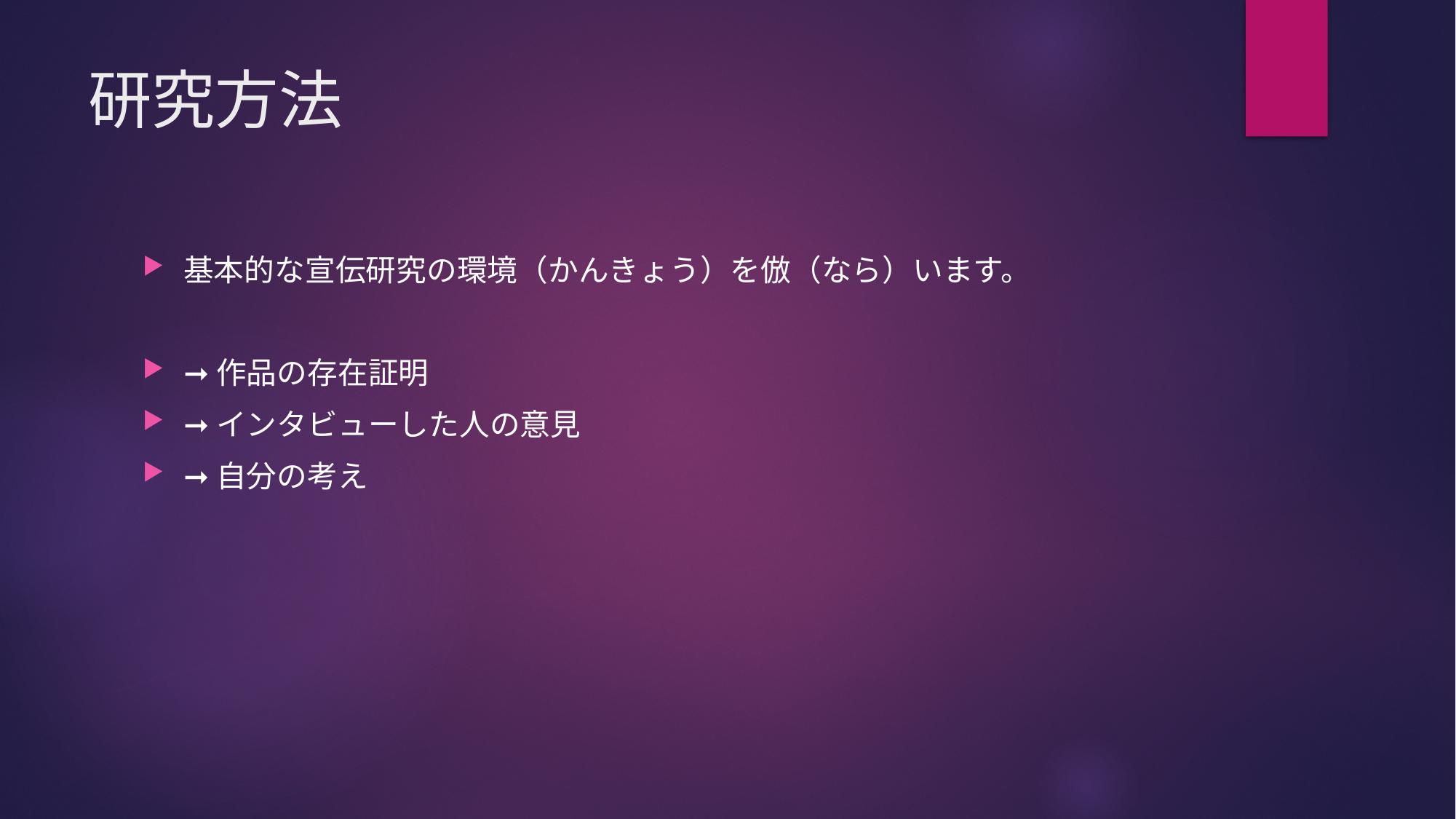

# 研究方法
基本的な宣伝研究の環境（かんきょう）を倣（なら）います。

➞作品の存在証明
➞インタビューした人の意見
➞自分の考え